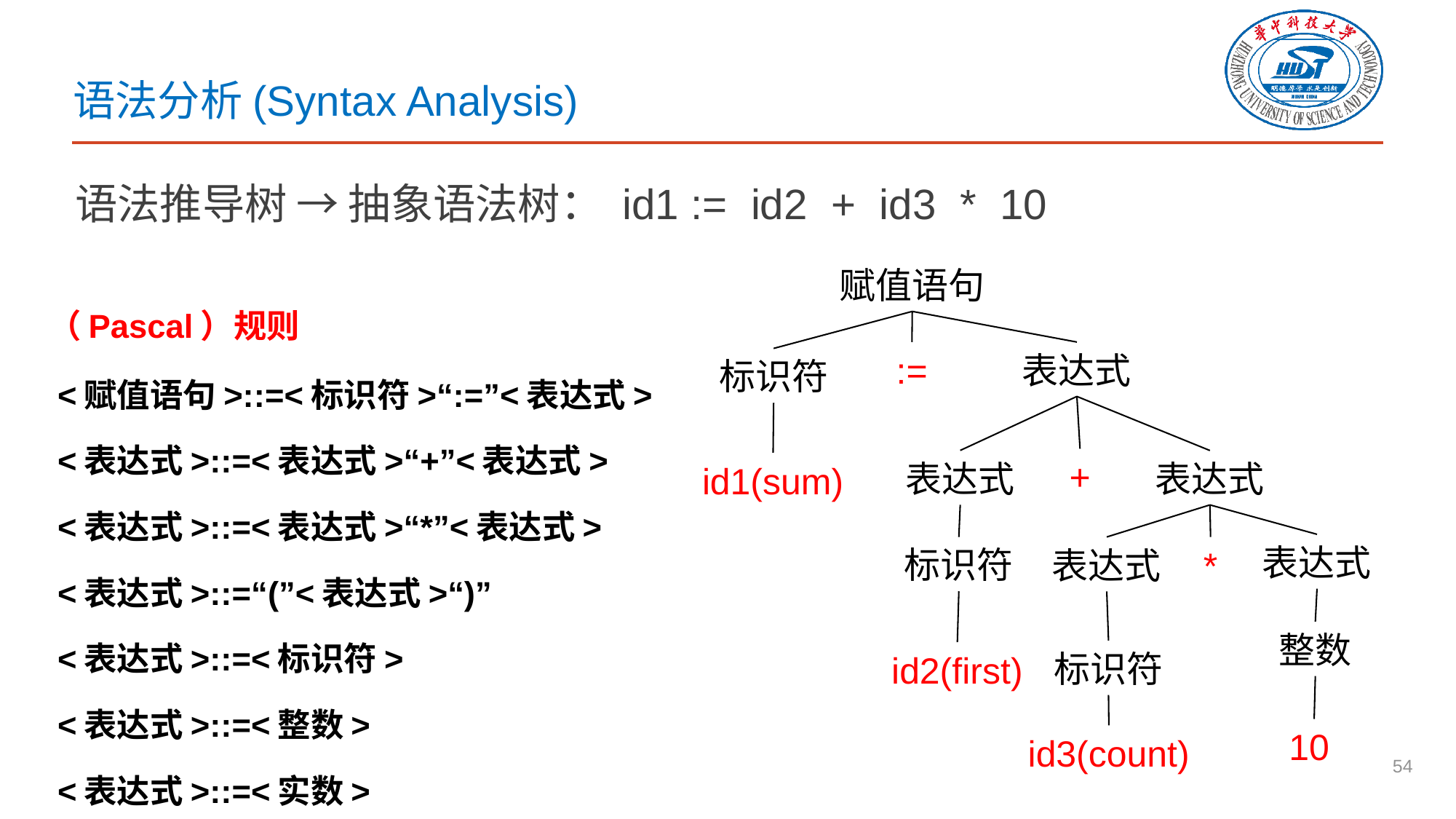

# 语法分析(Syntax Analysis)
语法推导树 → 抽象语法树： id1 :=  id2  +  id3  *  10

（Pascal）规则
 <赋值语句>::=<标识符>“:=”<表达式>
 <表达式>::=<表达式>“+”<表达式>
 <表达式>::=<表达式>“*”<表达式>
 <表达式>::=“(”<表达式>“)”
 <表达式>::=<标识符>
 <表达式>::=<整数>
 <表达式>::=<实数>

赋值语句
:=
表达式
标识符
+
表达式
表达式
id1(sum)
表达式
标识符
*
表达式
整数
标识符
id2(first)
10
id3(count)
54